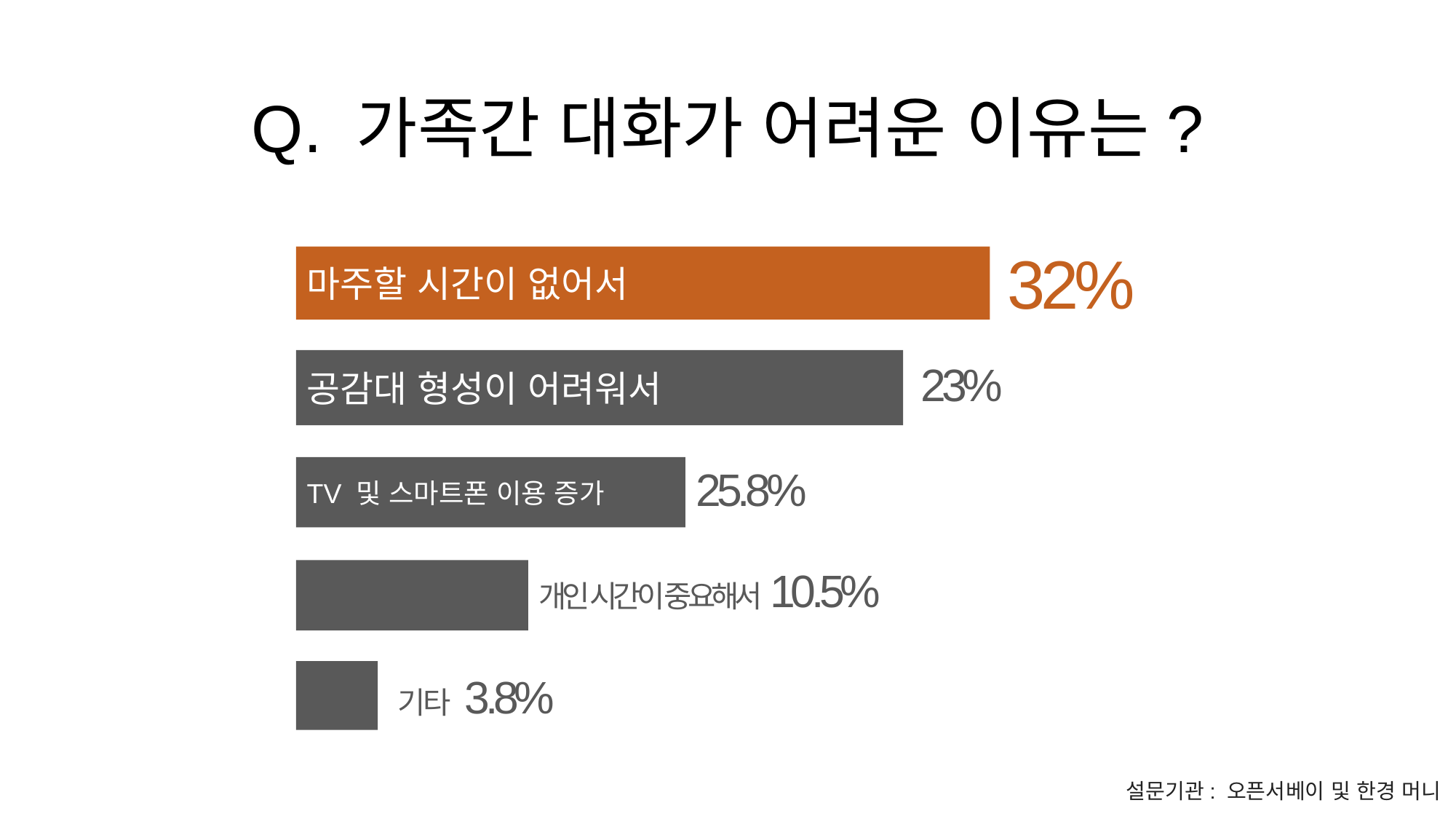

Q. 가족간 대화가 어려운 이유는?
32%
마주할 시간이 없어서
공감대 형성이 어려워서
23%
25.8%
TV 및 스마트폰 이용 증가
개인 시간이 중요해서10.5%

기타 3.8%

설문기관: 오픈서베이 및 한경 머니